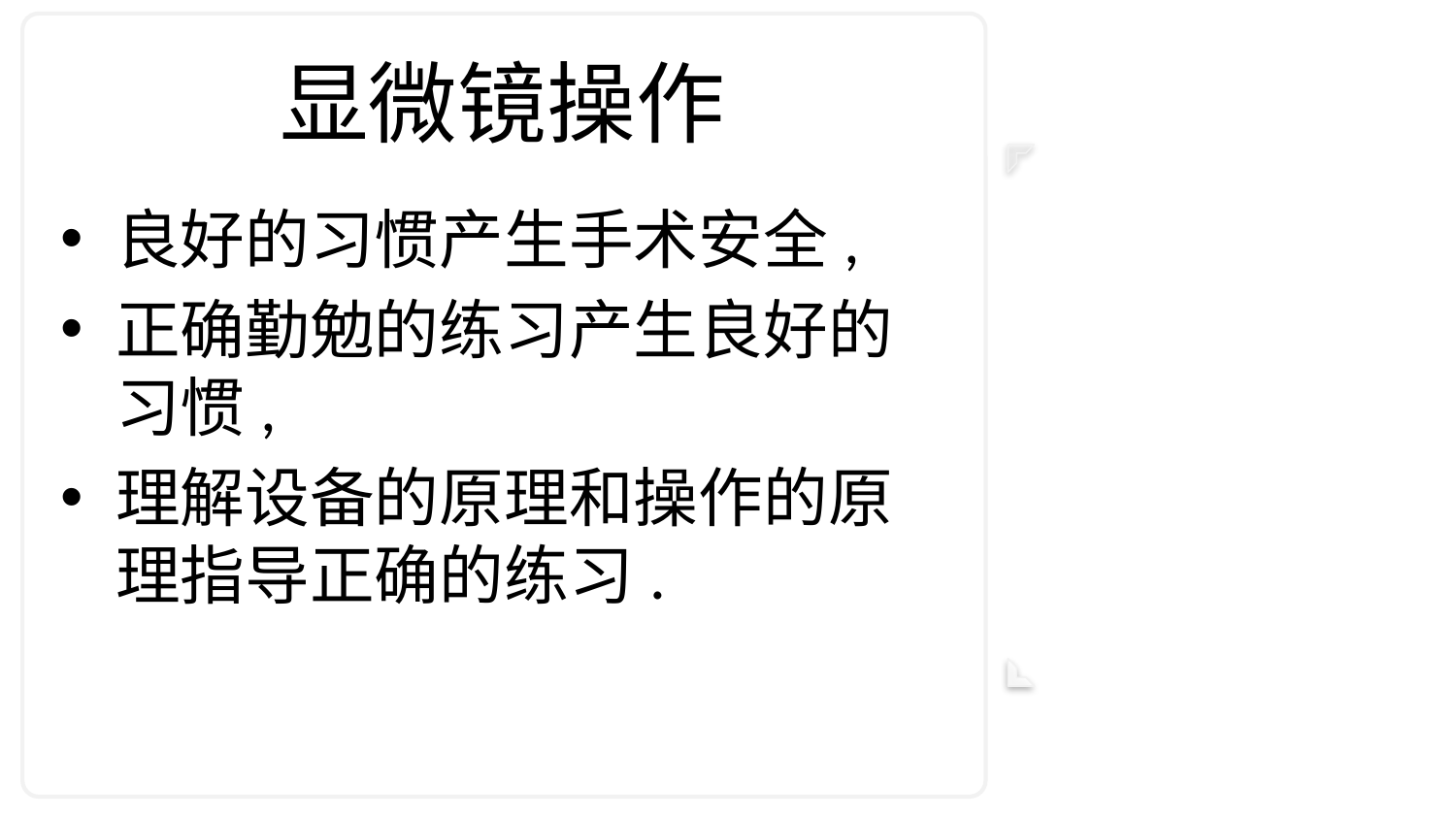

# 显微镜操作
良好的习惯产生手术安全,
正确勤勉的练习产生良好的习惯,
理解设备的原理和操作的原理指导正确的练习.